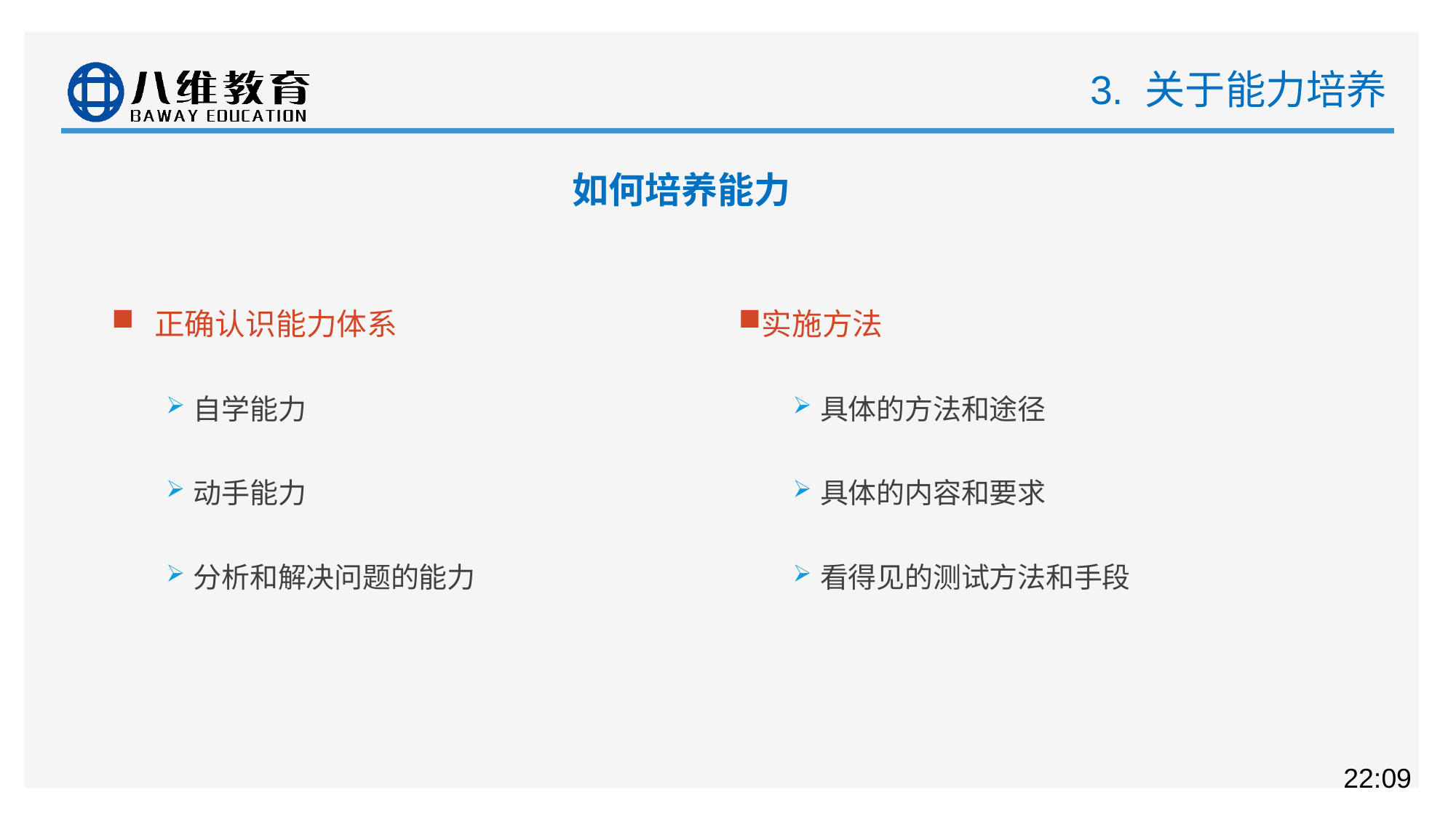

# 3. 关于能力培养
如何培养能力
正确认识能力体系
自学能力
动手能力
分析和解决问题的能力

实施方法
具体的方法和途径
具体的内容和要求
看得见的测试方法和手段